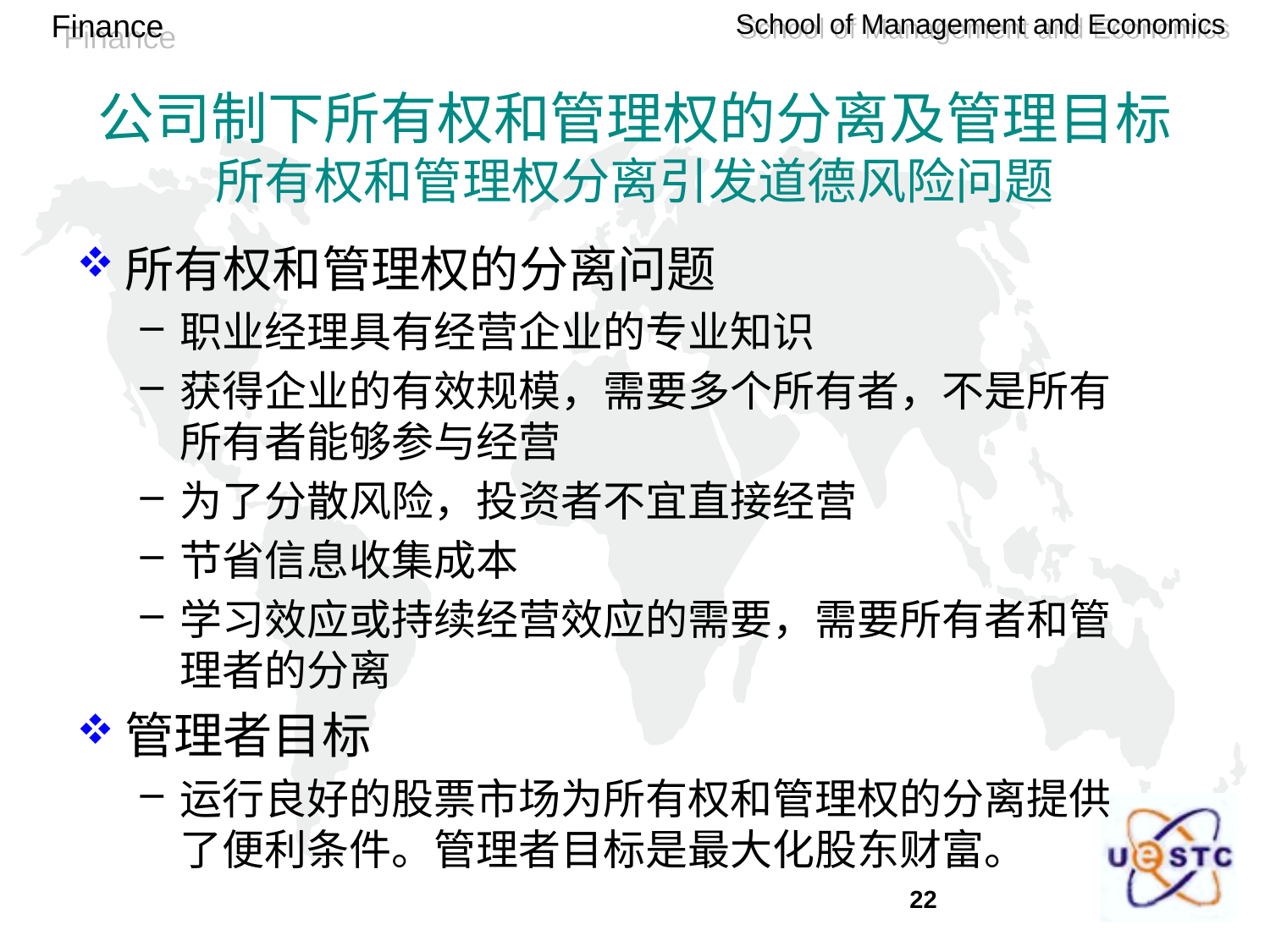

# 公司制下所有权和管理权的分离及管理目标 所有权和管理权分离引发道德风险问题
所有权和管理权的分离问题
职业经理具有经营企业的专业知识
获得企业的有效规模，需要多个所有者，不是所有所有者能够参与经营
为了分散风险，投资者不宜直接经营
节省信息收集成本
学习效应或持续经营效应的需要，需要所有者和管理者的分离
管理者目标
运行良好的股票市场为所有权和管理权的分离提供了便利条件。管理者目标是最大化股东财富。